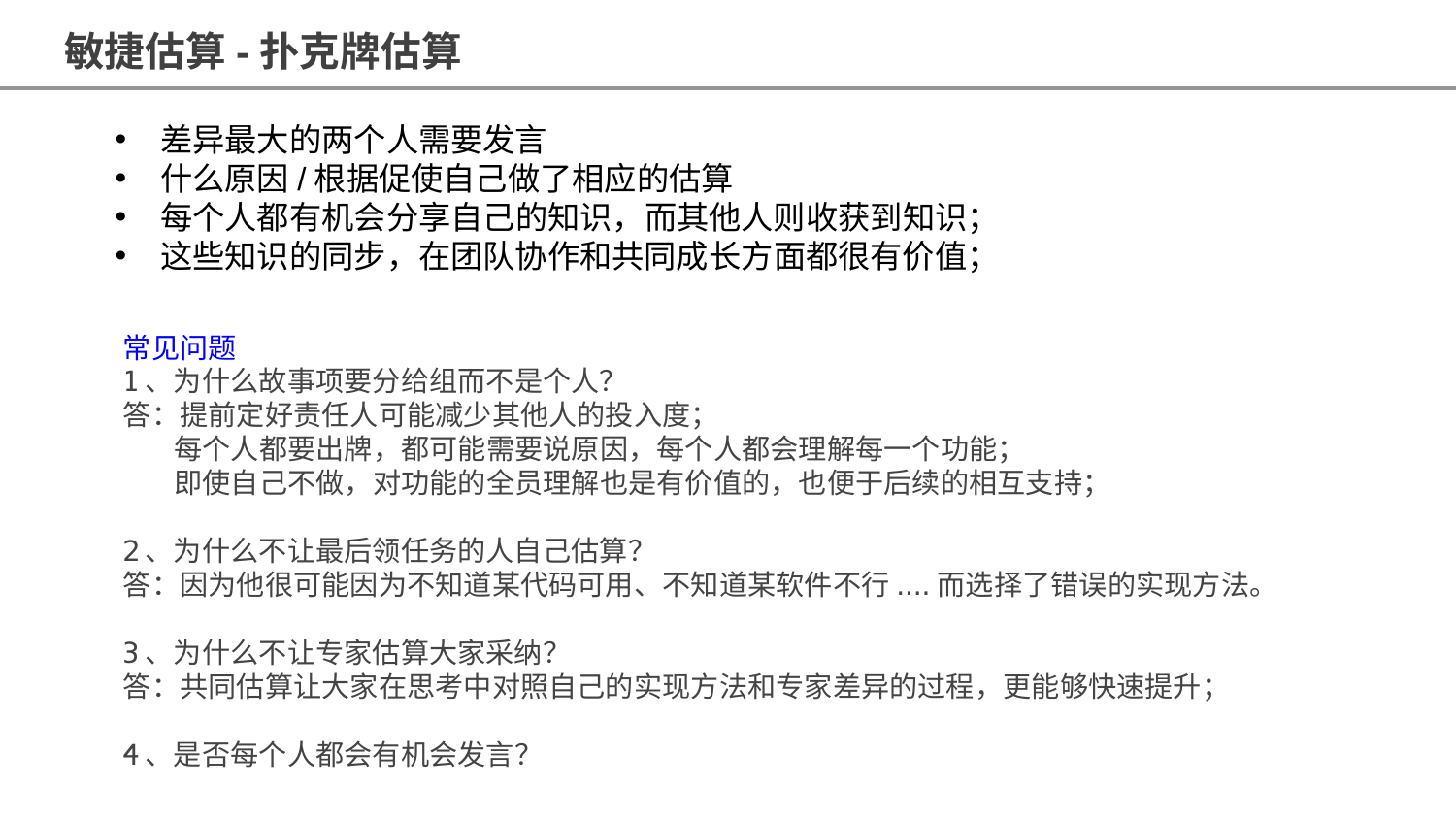

敏捷估算-扑克牌估算
差异最大的两个人需要发言
什么原因/根据促使自己做了相应的估算
每个人都有机会分享自己的知识，而其他人则收获到知识；
这些知识的同步，在团队协作和共同成长方面都很有价值；

常见问题
1、为什么故事项要分给组而不是个人？
答：提前定好责任人可能减少其他人的投入度；
       每个人都要出牌，都可能需要说原因，每个人都会理解每一个功能；
       即使自己不做，对功能的全员理解也是有价值的，也便于后续的相互支持；

2、为什么不让最后领任务的人自己估算？
答：因为他很可能因为不知道某代码可用、不知道某软件不行....而选择了错误的实现方法。
3、为什么不让专家估算大家采纳？
答：共同估算让大家在思考中对照自己的实现方法和专家差异的过程，更能够快速提升；

4、是否每个人都会有机会发言？